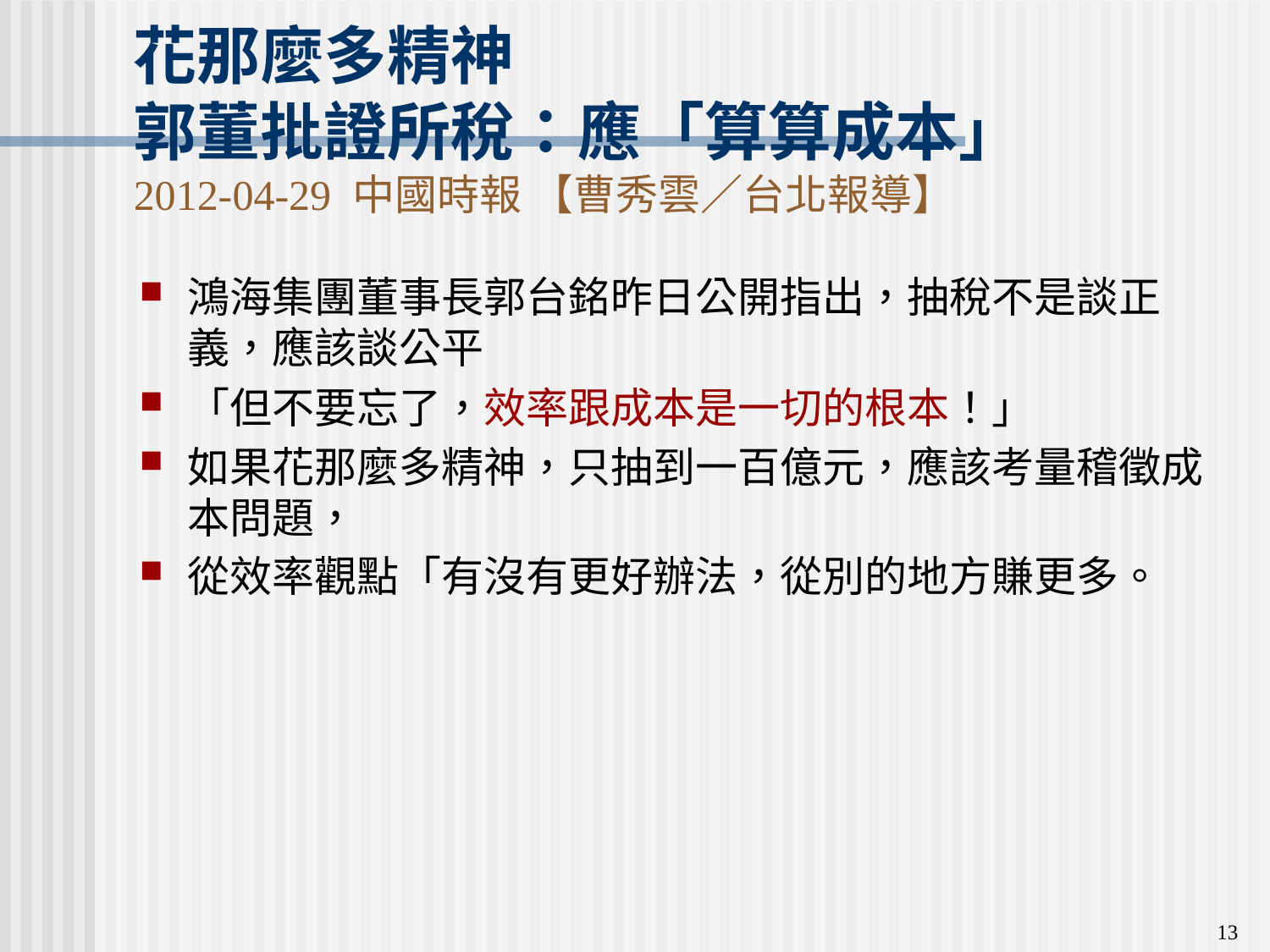

# 花那麼多精神 郭董批證所稅：應「算算成本」 2012-04-29 中國時報 【曹秀雲／台北報導】
鴻海集團董事長郭台銘昨日公開指出，抽稅不是談正義，應該談公平
「但不要忘了，效率跟成本是一切的根本！」
如果花那麼多精神，只抽到一百億元，應該考量稽徵成本問題，
從效率觀點「有沒有更好辦法，從別的地方賺更多。

13